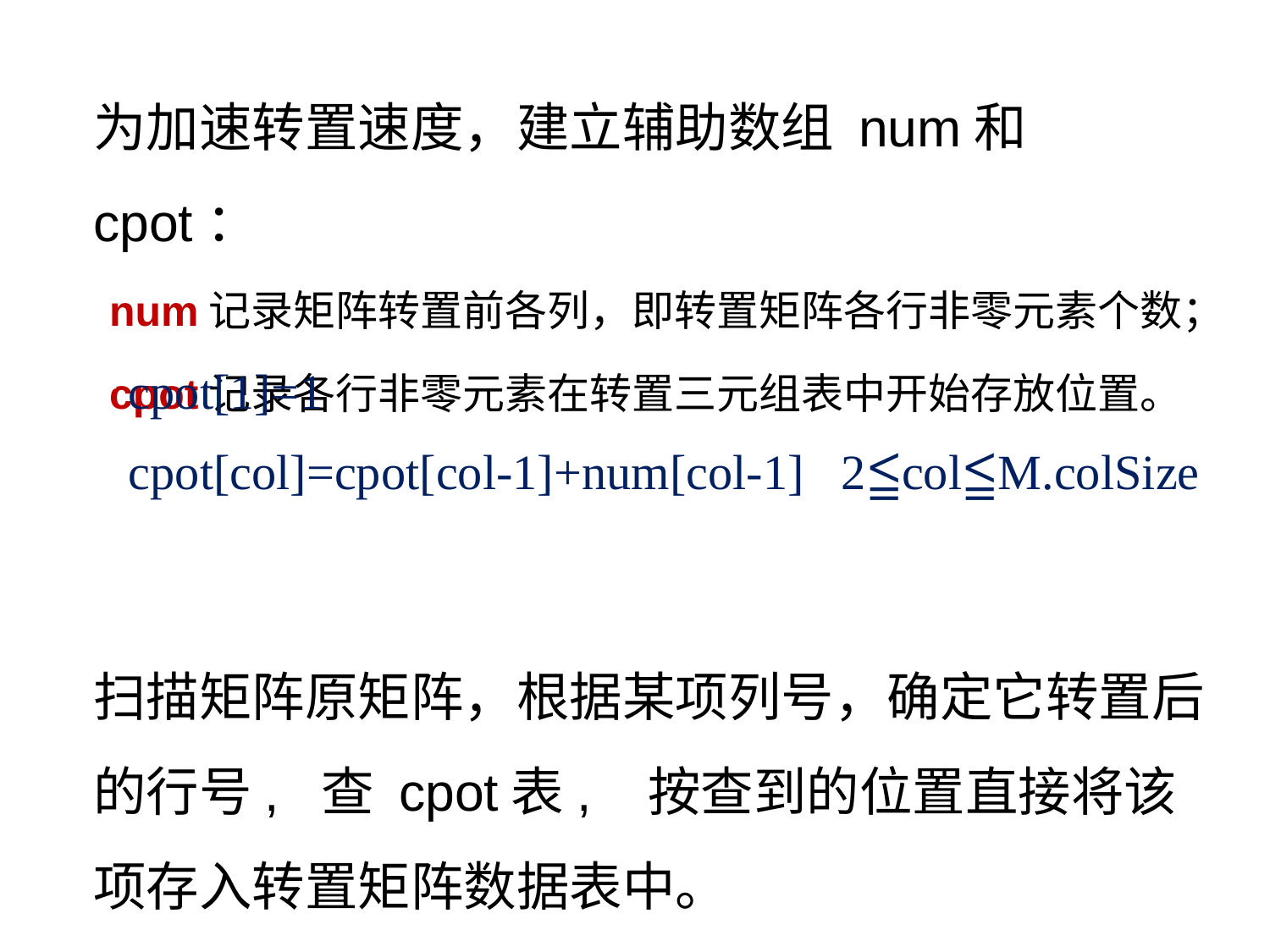

为加速转置速度，建立辅助数组 num和 cpot：
num记录矩阵转置前各列，即转置矩阵各行非零元素个数；
cpot记录各行非零元素在转置三元组表中开始存放位置。

扫描矩阵原矩阵，根据某项列号，确定它转置后的行号,  查 cpot表,   按查到的位置直接将该项存入转置矩阵数据表中。
cpot[1]=1

cpot[col]=cpot[col-1]+num[col-1]   2≦col≦M.colSize